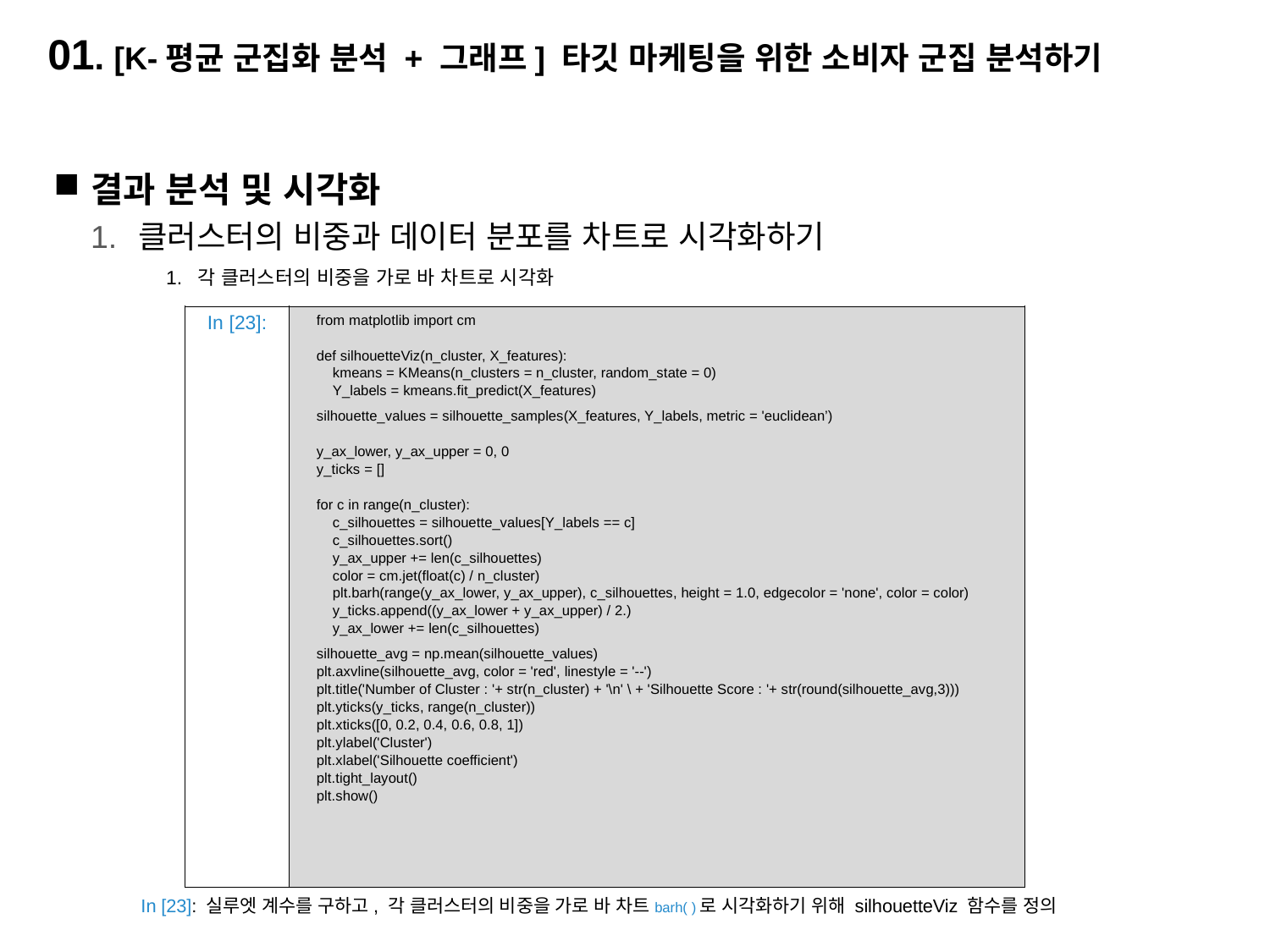

# 01. [K-평균 군집화 분석 + 그래프] 타깃 마케팅을 위한 소비자 군집 분석하기
결과 분석 및 시각화
클러스터의 비중과 데이터 분포를 차트로 시각화하기
각 클러스터의 비중을 가로 바 차트로 시각화

In [23]: 실루엣 계수를 구하고, 각 클러스터의 비중을 가로 바 차트barh( )로 시각화하기 위해 silhouetteViz 함수를 정의
| In [23]: | from matplotlib import cm def silhouetteViz(n\_cluster, X\_features): kmeans = KMeans(n\_clusters = n\_cluster, random\_state = 0) Y\_labels = kmeans.fit\_predict(X\_features) silhouette\_values = silhouette\_samples(X\_features, Y\_labels, metric = 'euclidean’) y\_ax\_lower, y\_ax\_upper = 0, 0 y\_ticks = [] for c in range(n\_cluster): c\_silhouettes = silhouette\_values[Y\_labels == c] c\_silhouettes.sort() y\_ax\_upper += len(c\_silhouettes) color = cm.jet(float(c) / n\_cluster) plt.barh(range(y\_ax\_lower, y\_ax\_upper), c\_silhouettes, height = 1.0, edgecolor = 'none', color = color) y\_ticks.append((y\_ax\_lower + y\_ax\_upper) / 2.) y\_ax\_lower += len(c\_silhouettes) silhouette\_avg = np.mean(silhouette\_values) plt.axvline(silhouette\_avg, color = 'red', linestyle = '--') plt.title('Number of Cluster : '+ str(n\_cluster) + '\n' \ + 'Silhouette Score : '+ str(round(silhouette\_avg,3))) plt.yticks(y\_ticks, range(n\_cluster)) plt.xticks([0, 0.2, 0.4, 0.6, 0.8, 1]) plt.ylabel('Cluster') plt.xlabel('Silhouette coefficient') plt.tight\_layout() plt.show() |
| --- | --- |